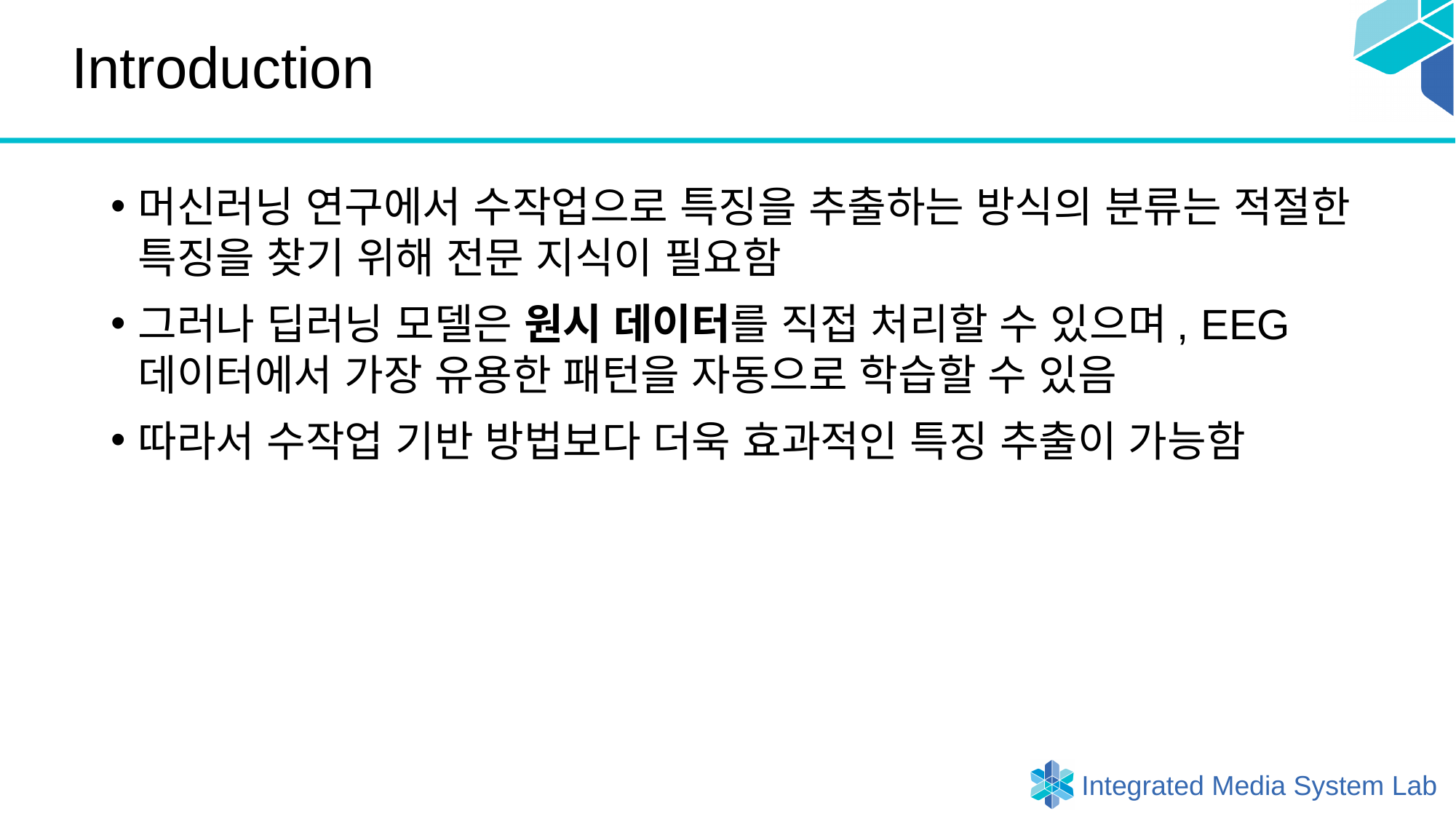

# Introduction
머신러닝 연구에서 수작업으로 특징을 추출하는 방식의 분류는 적절한 특징을 찾기 위해 전문 지식이 필요함
그러나 딥러닝 모델은 원시 데이터를 직접 처리할 수 있으며, EEG 데이터에서 가장 유용한 패턴을 자동으로 학습할 수 있음
따라서 수작업 기반 방법보다 더욱 효과적인 특징 추출이 가능함